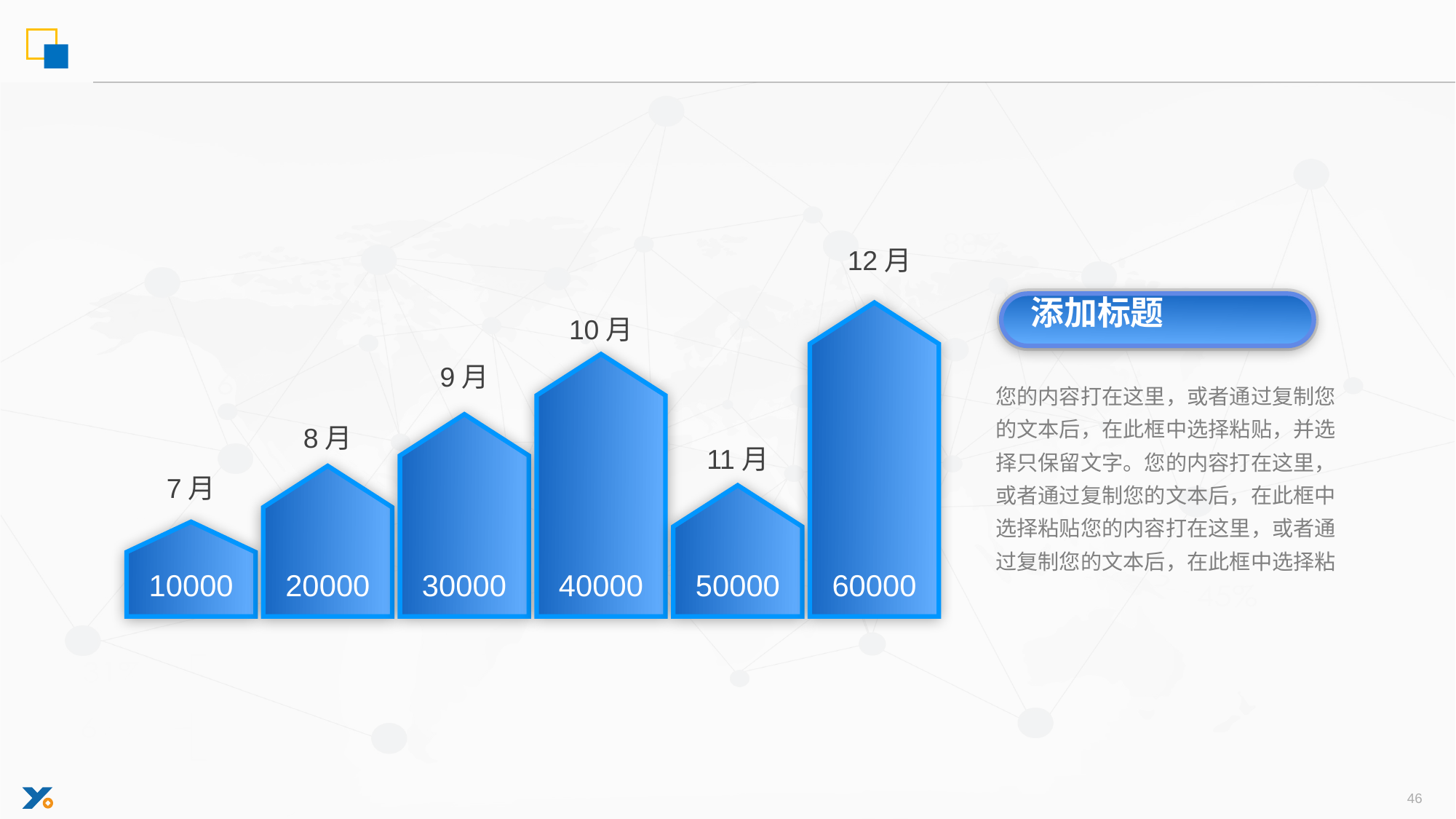

12月

添加标题
10月
9月
您的内容打在这里，或者通过复制您的文本后，在此框中选择粘贴，并选择只保留文字。您的内容打在这里，或者通过复制您的文本后，在此框中选择粘贴您的内容打在这里，或者通过复制您的文本后，在此框中选择粘

8月

11月

7月

10000
20000
30000
40000
50000
60000